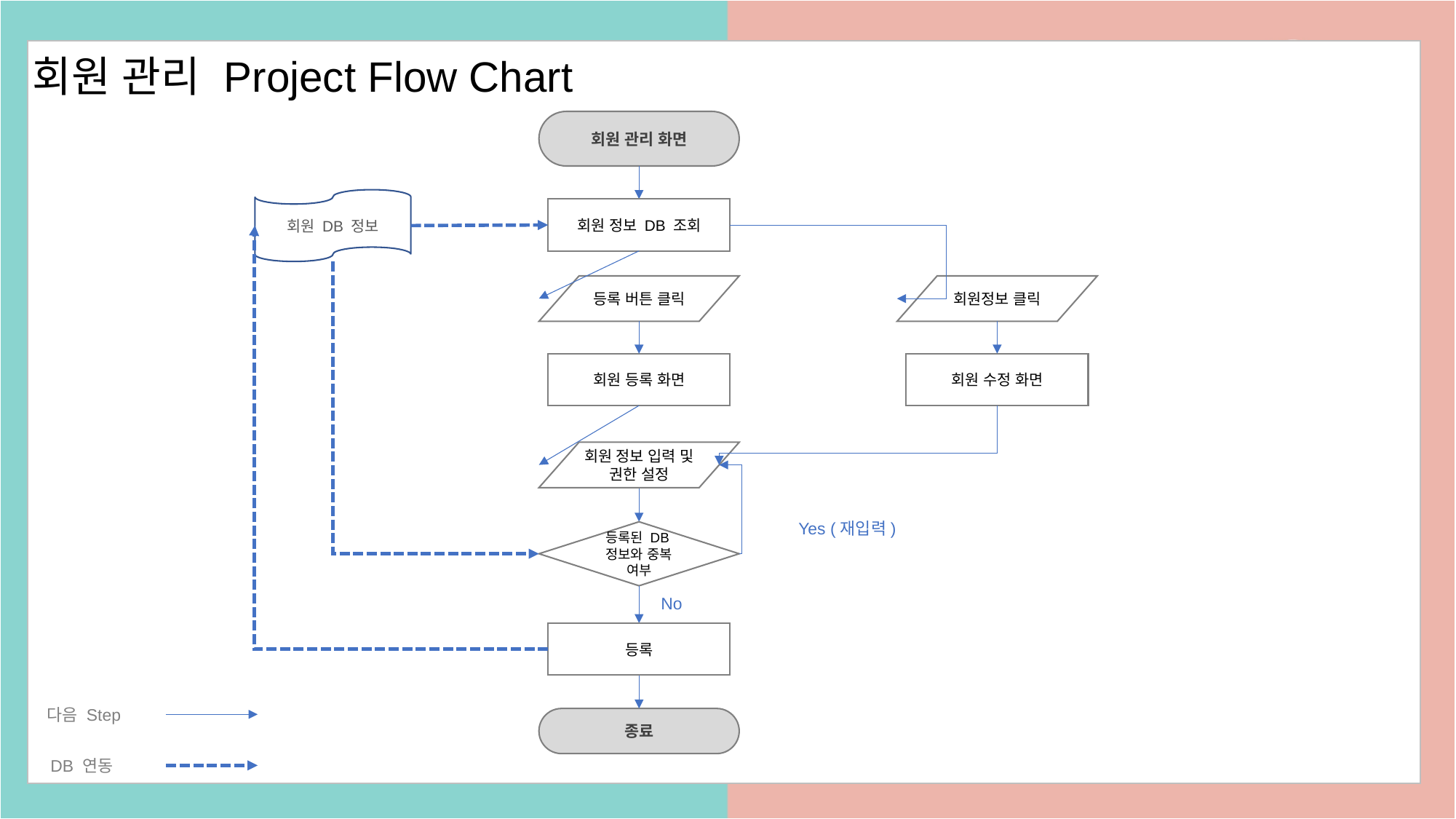

# 회원 관리 Project Flow Chart
회원 관리 화면
회원 DB 정보
회원 정보 DB 조회
등록 버튼 클릭
회원정보 클릭
회원 등록 화면
회원 수정 화면
회원 정보 입력 및 권한 설정
Yes (재입력)
등록된 DB정보와 중복 여부
No
등록
다음 Step
DB 연동
종료